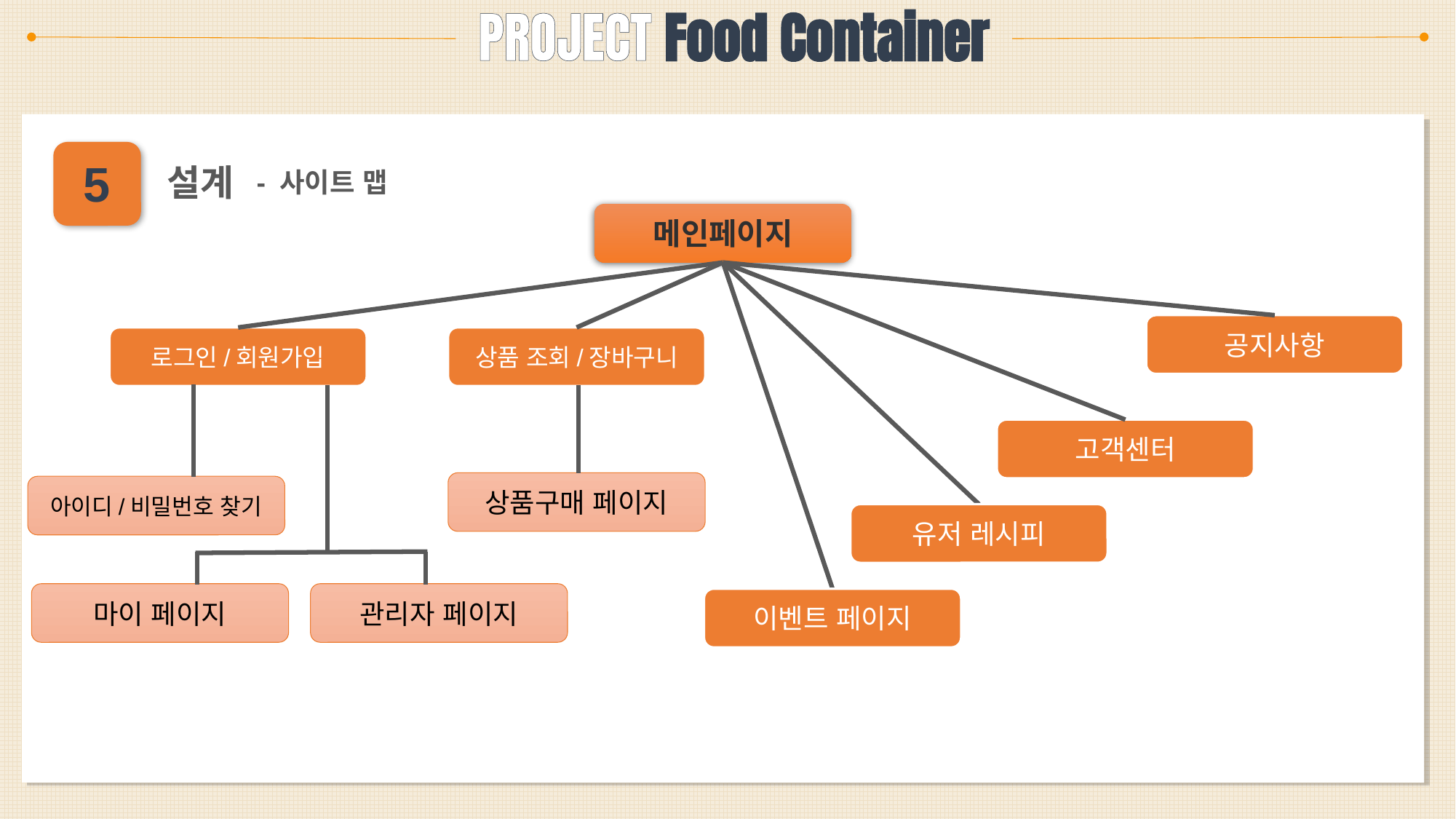

PROJECT Food Container

5
설계
 - 사이트 맵
메인페이지
공지사항
로그인/회원가입
상품 조회/장바구니
고객센터
상품구매 페이지
아이디/비밀번호 찾기
유저 레시피
마이 페이지
관리자 페이지
이벤트 페이지